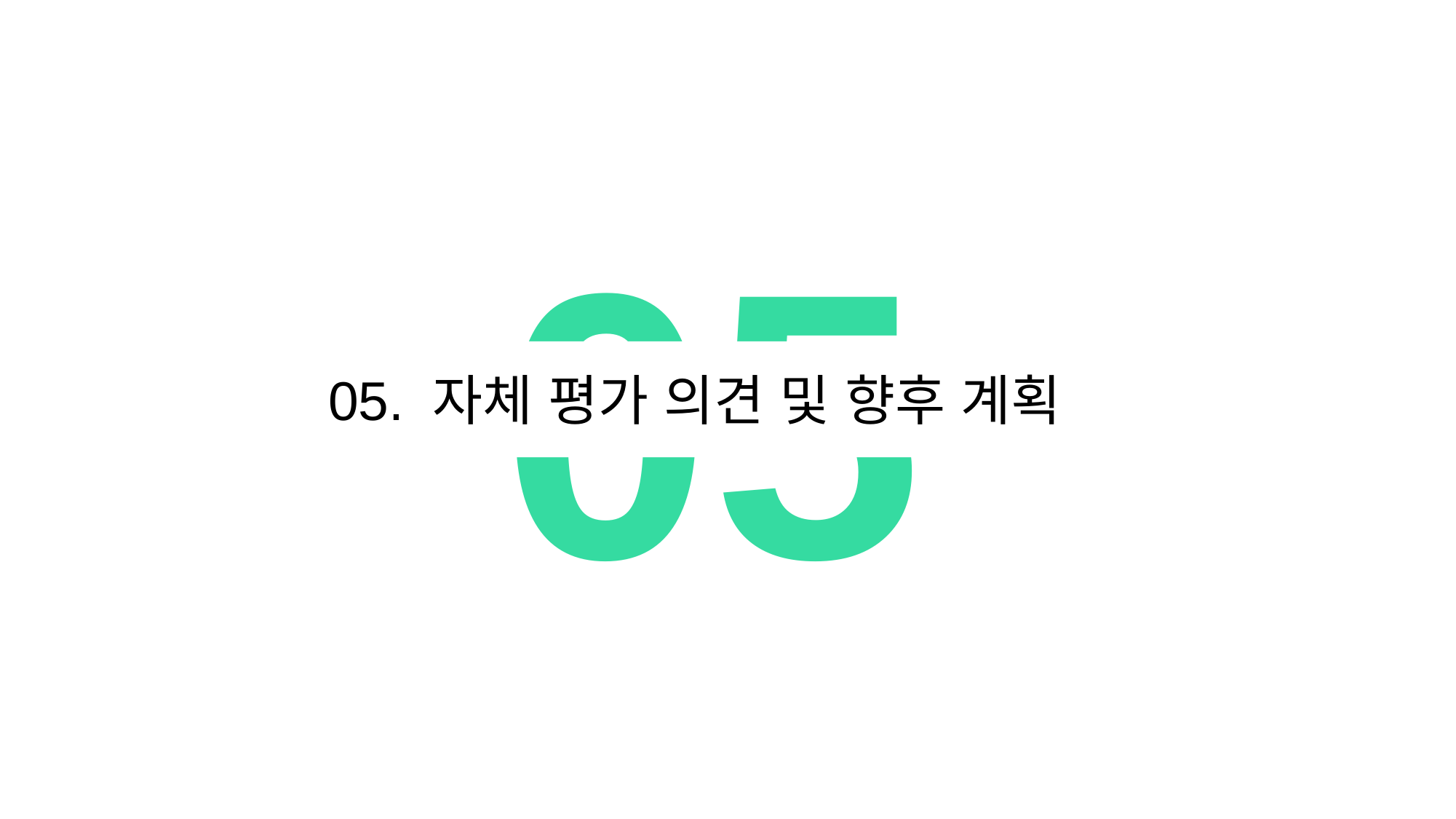

05

05. 자체 평가 의견 및 향후 계획